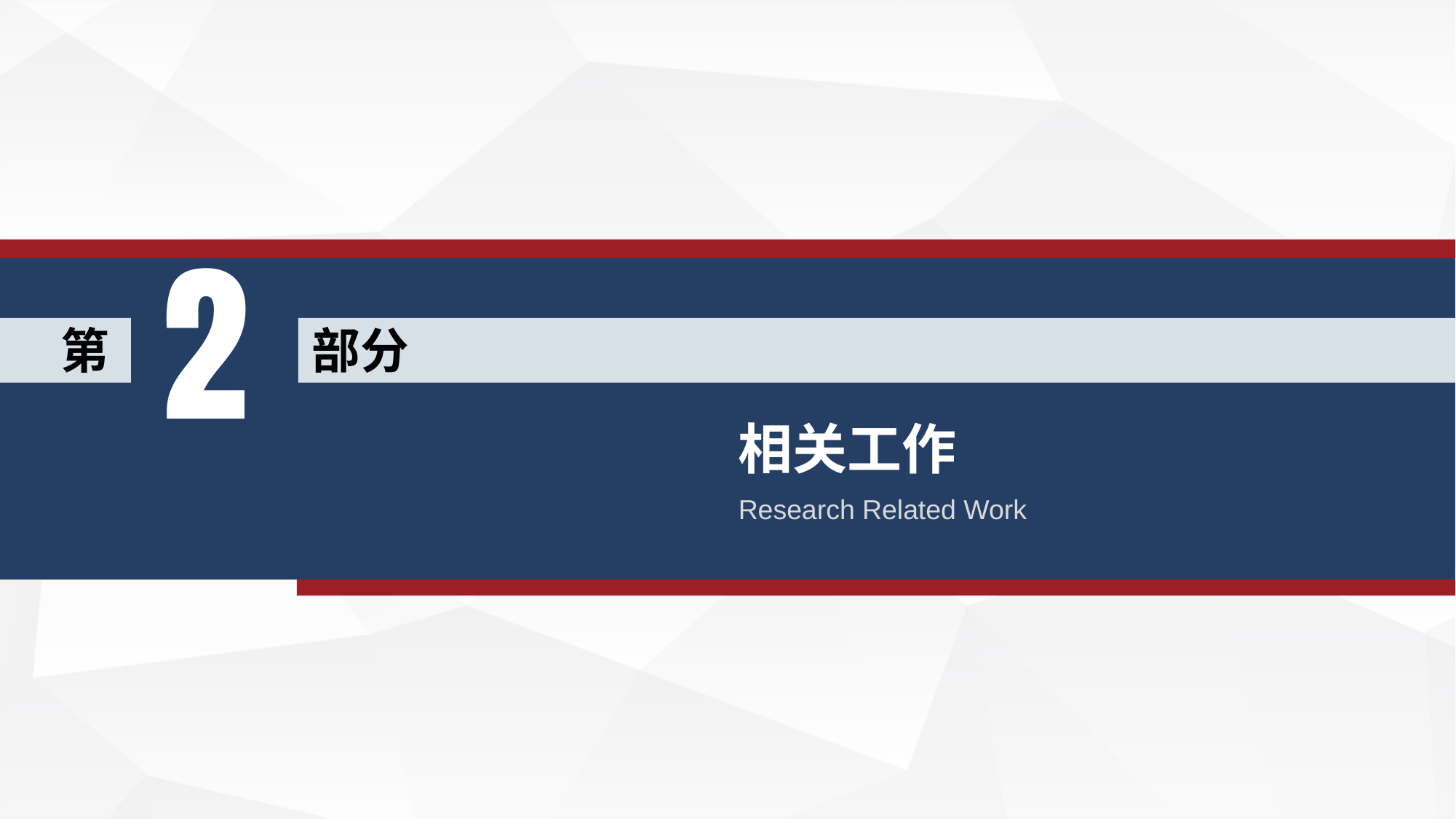

12
2

第
部分

相关工作
Research Related Work